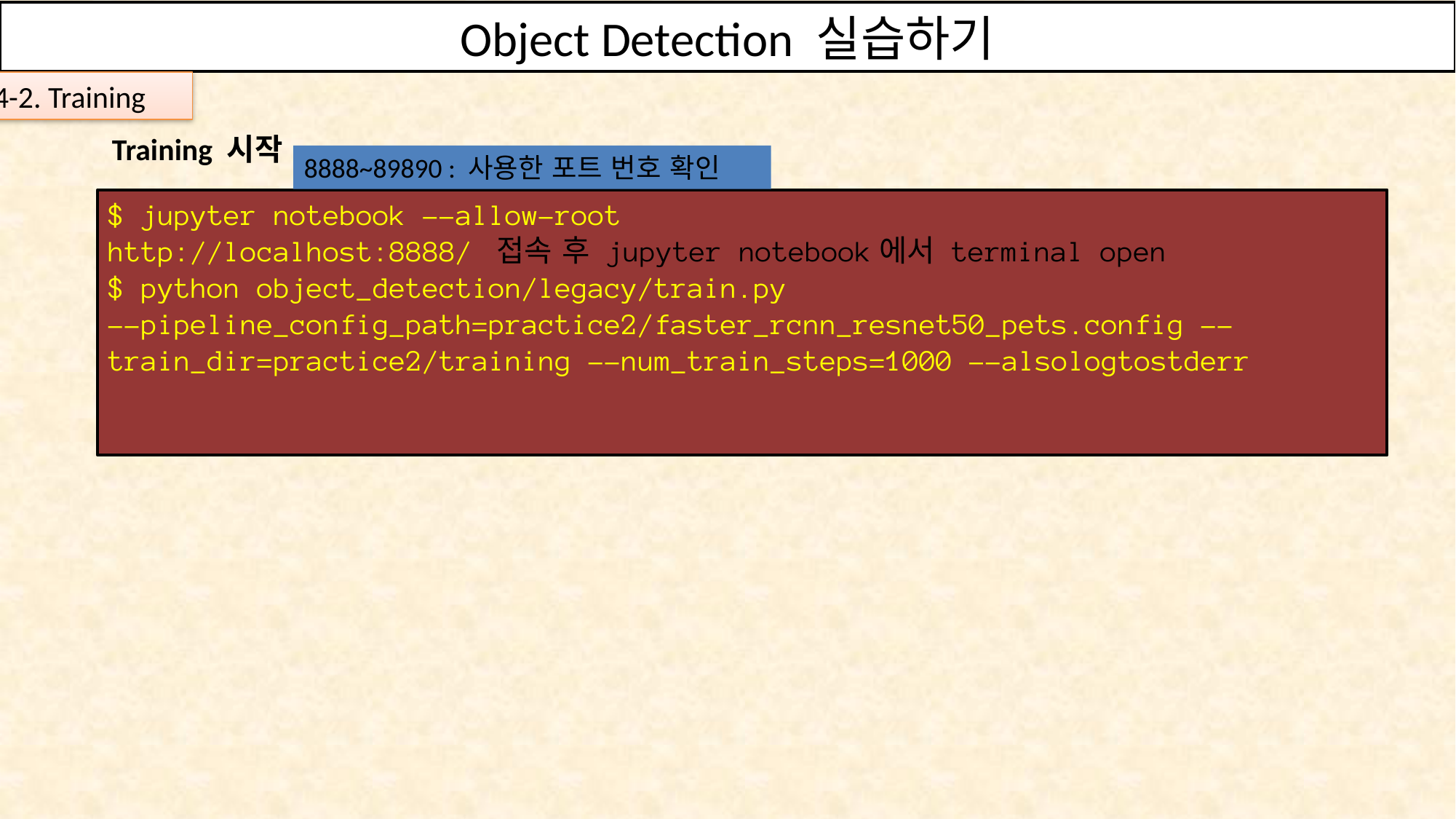

Object Detection 실습하기
OpenVINO의 Deep Learning Toolkit을 사용하여 S/W 구현하기
4-2. Training
 Training 시작
8888~89890 : 사용한 포트 번호 확인
$ jupyter notebook --allow-root
http://localhost:8888/ 접속 후 jupyter notebook에서 terminal open
$ python object_detection/legacy/train.py --pipeline_config_path=practice2/faster_rcnn_resnet50_pets.config --train_dir=practice2/training --num_train_steps=1000 --alsologtostderr